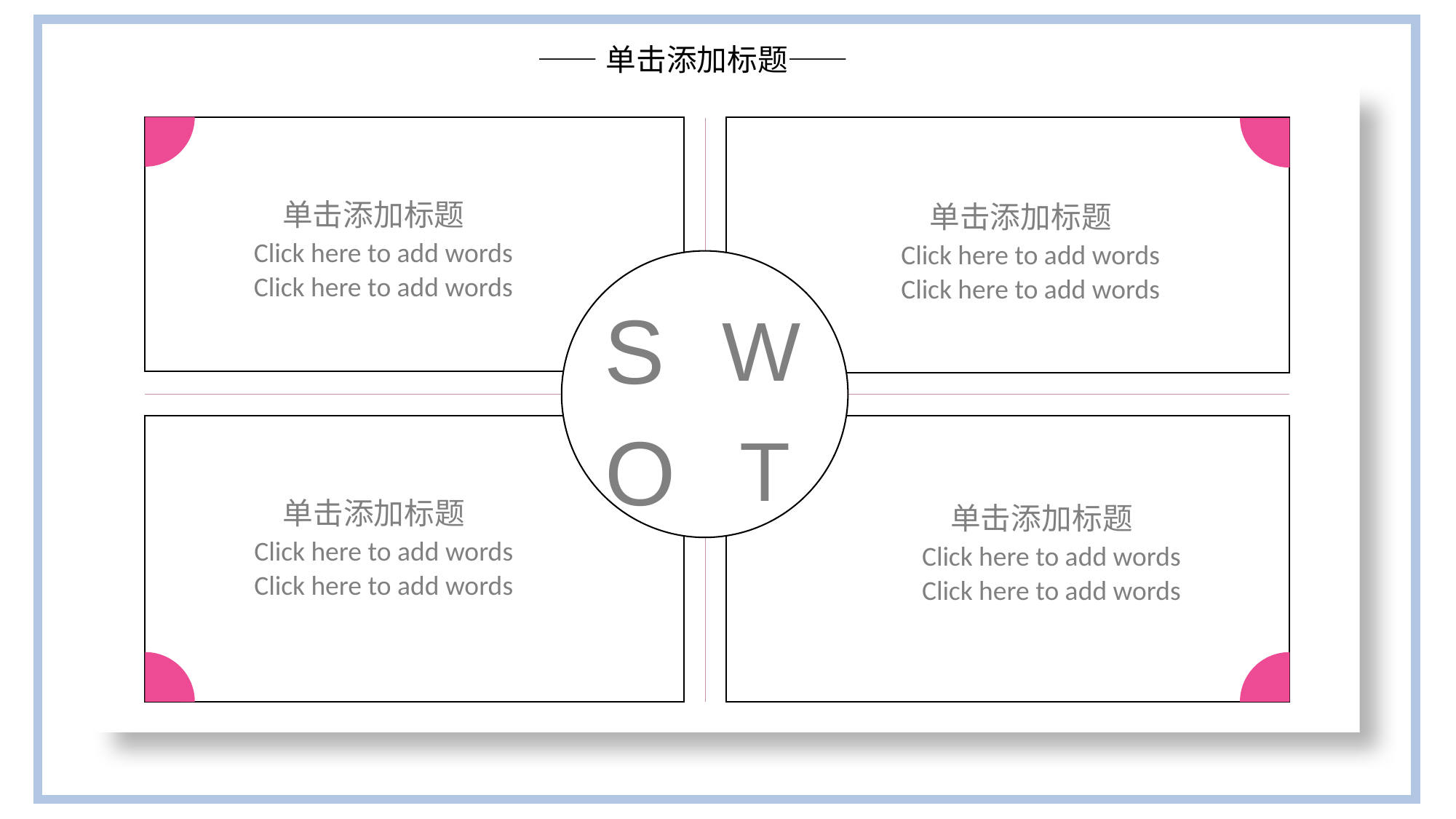

——单击添加标题——

单击添加标题
单击添加标题
Click here to add words
Click here to add words

Click here to add words
Click here to add words
S
W
O
T

单击添加标题
单击添加标题
Click here to add words
Click here to add words
Click here to add words
Click here to add words